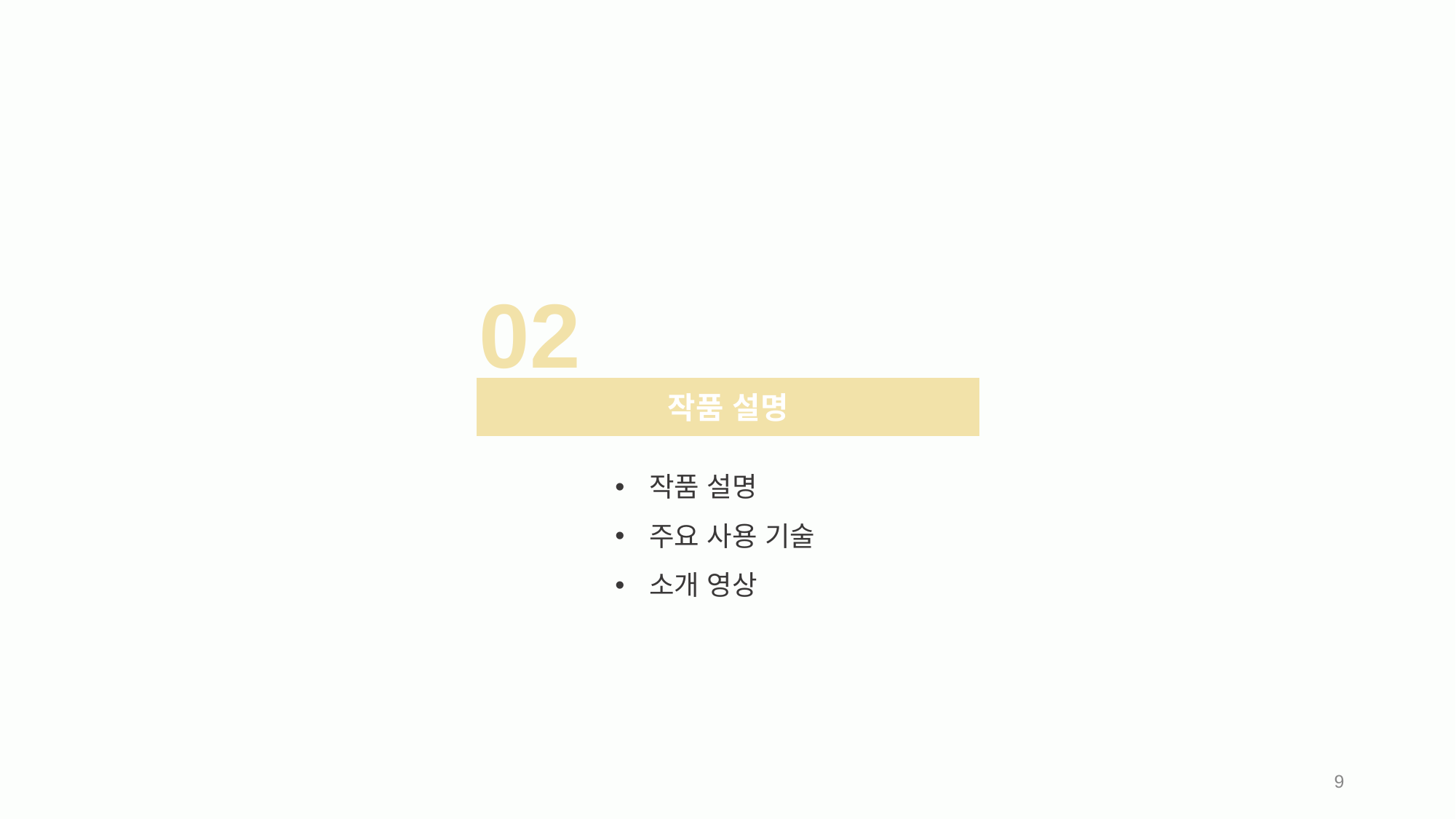

02
작품 설명
작품 설명
주요 사용 기술
소개 영상
9